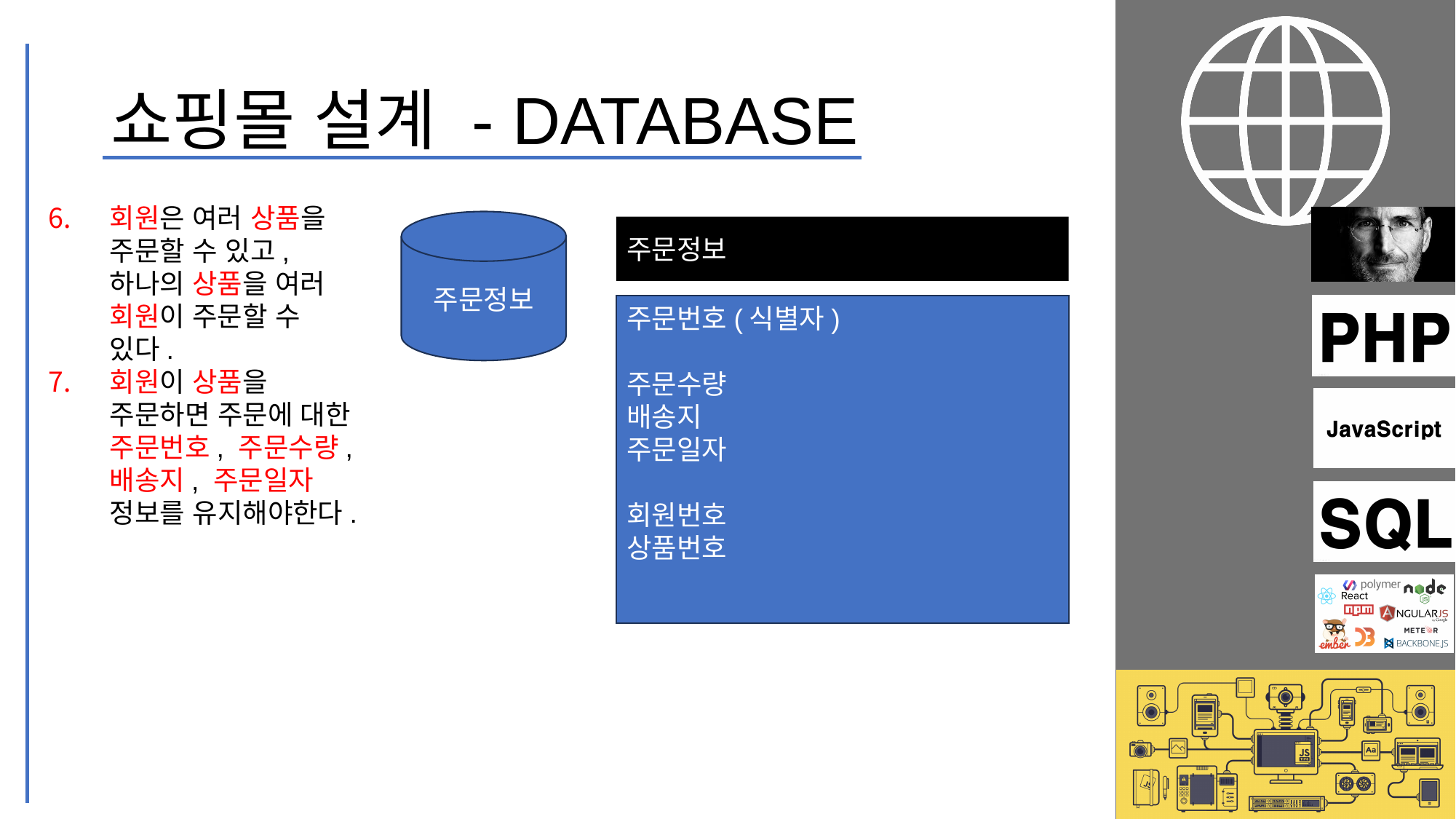

# 쇼핑몰 설계 - DATABASE
회원은 여러 상품을 주문할 수 있고, 하나의 상품을 여러 회원이 주문할 수 있다.
회원이 상품을 주문하면 주문에 대한 주문번호, 주문수량, 배송지, 주문일자 정보를 유지해야한다.
주문정보
주문정보
주문번호(식별자)

주문수량
배송지
주문일자

회원번호
상품번호